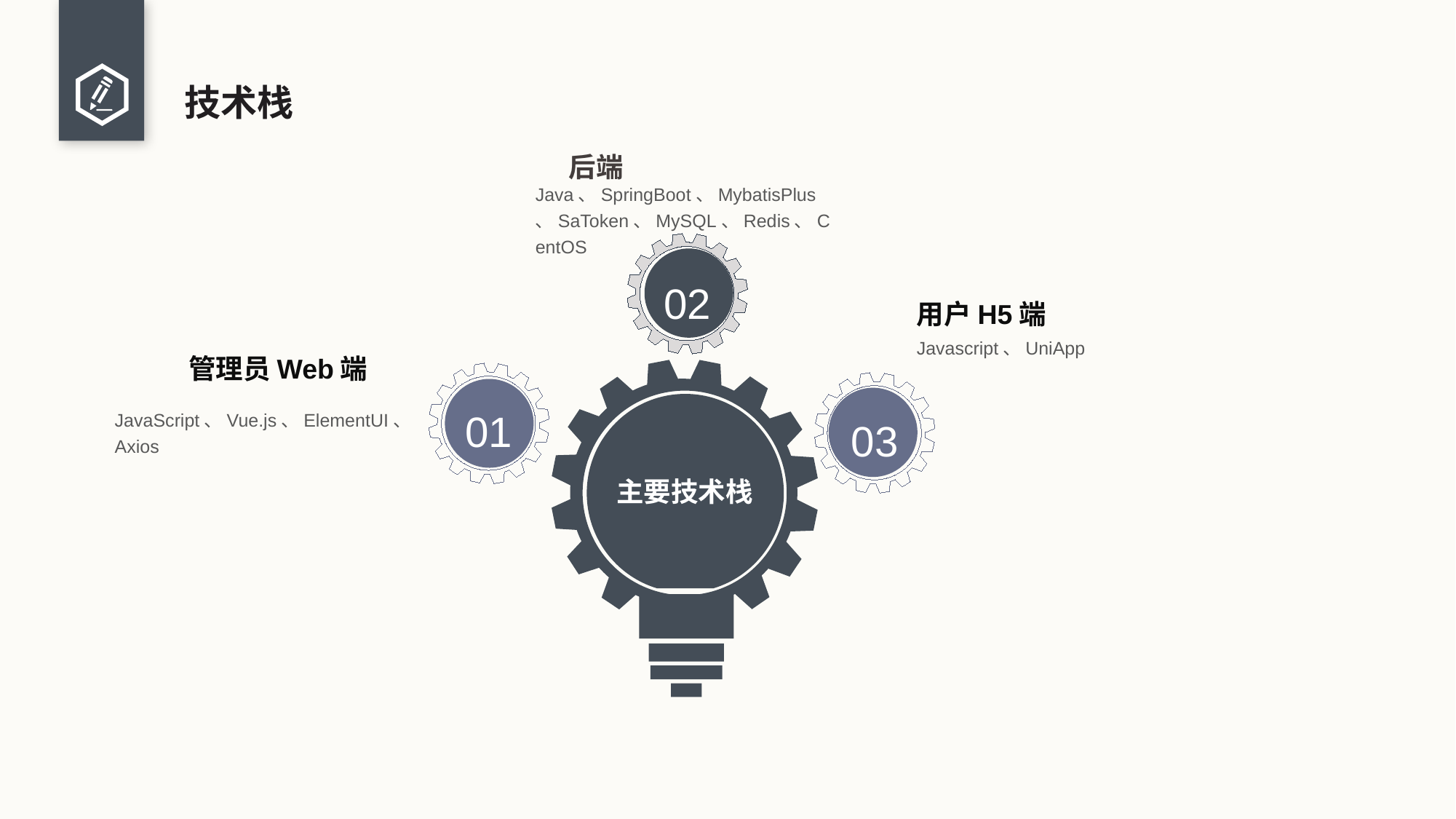

# 技术栈
后端
Java、SpringBoot、MybatisPlus、SaToken、MySQL、Redis、CentOS

02

01

03
主要技术栈

用户H5端
Javascript、UniApp
管理员Web端
JavaScript、Vue.js、ElementUI、Axios